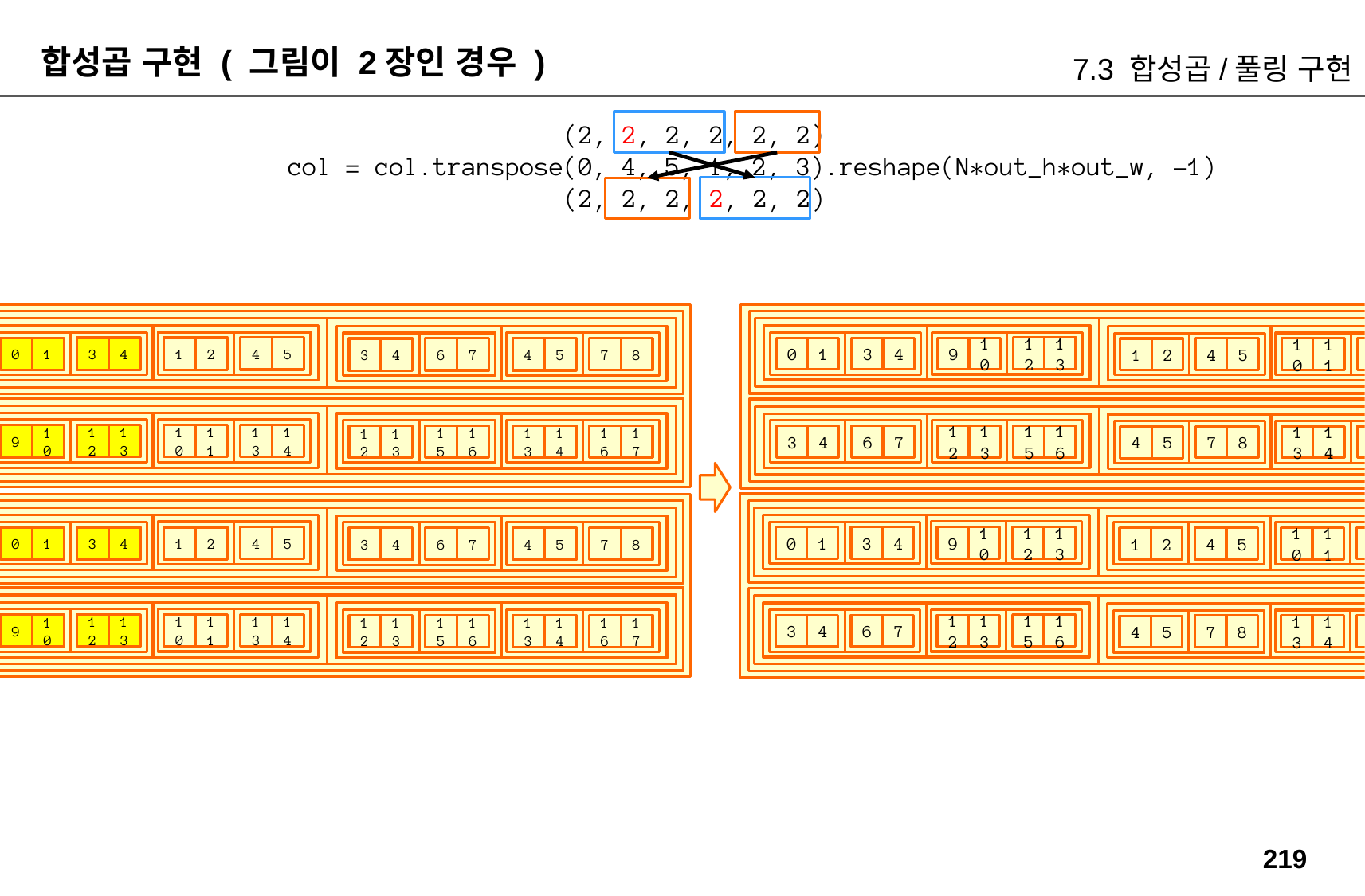

합성곱 구현 ( 그림이 2장인 경우 )
7.3 합성곱/풀링 구현
                   (2, 2, 2, 2, 2, 2)
col = col.transpose(0, 4, 5, 1, 2, 3).reshape(N*out_h*out_w, -1)
                   (2, 2, 2, 2, 2, 2)

4
5
3
4
1
2
0
1
7
8
6
7
4
5
3
4

13
14
12
13
10
11
9
10
16
17
15
16
13
14
12
13

4
5
3
4
1
2
0
1
7
8
6
7
4
5
3
4

13
14
12
13
10
11
9
10
16
17
15
16
13
14
12
13

12
13
3
4
9
10
0
1
13
14
4
5
10
11
1
2

15
16
6
7
12
13
3
4
16
17
7
8
13
14
4
5

12
13
3
4
9
10
0
1
13
14
4
5
10
11
1
2

15
16
6
7
12
13
3
4
16
17
7
8
13
14
4
5